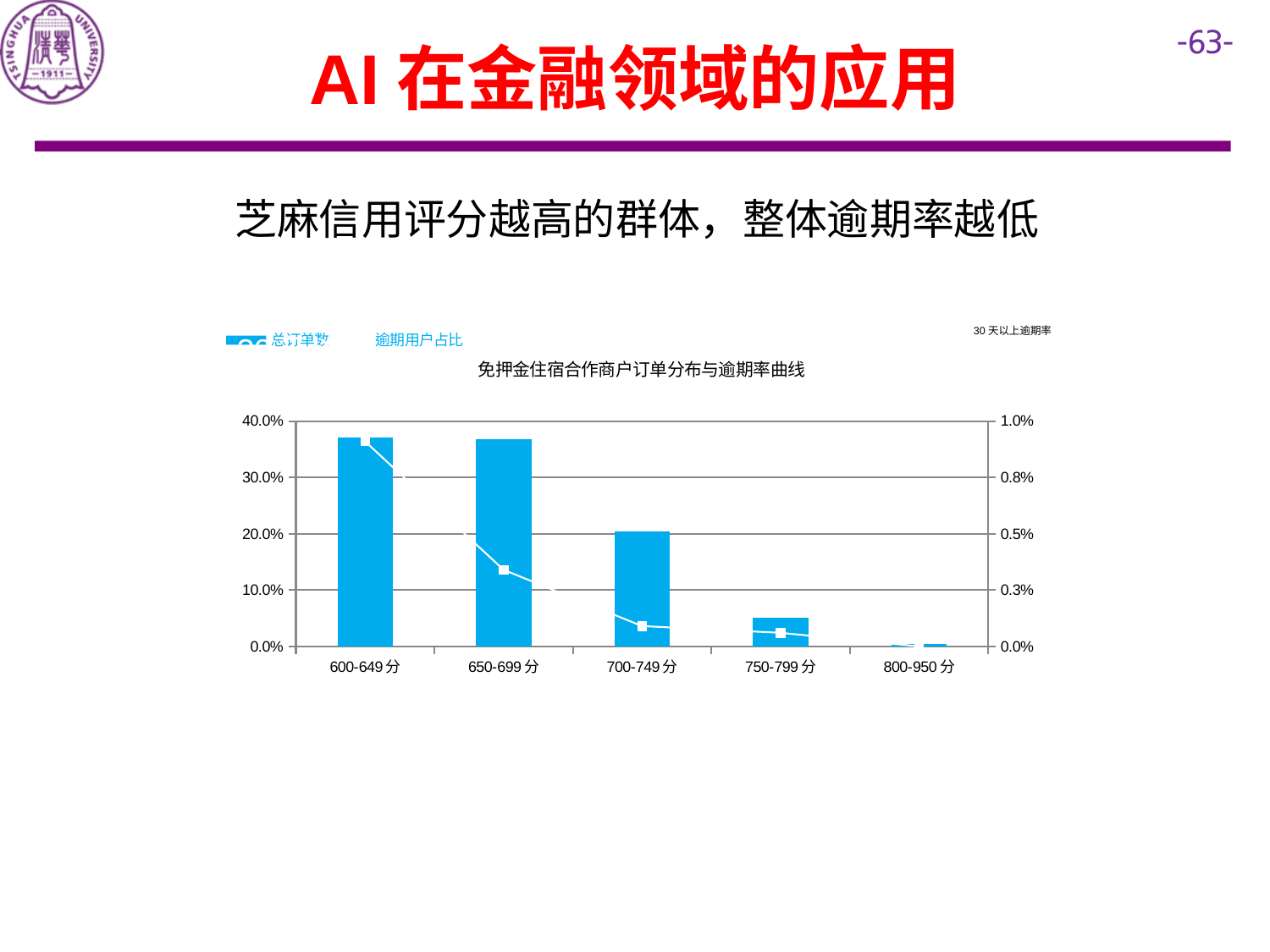

# AI在金融领域的应用
	芝麻信用评分越高的群体，整体逾期率越低
30天以上逾期率

### Chart: 免押金住宿合作商户订单分布与逾期率曲线

| Category | 总订单数 | 逾期用户占比 |
|---|---|---|
| 600-649分 | 0.371252 | 0.0091 |
| 650-699分 | 0.368578 | 0.0034 |
| 700-749分 | 0.204873 | 0.000900000000000001 |
| 750-799分 | 0.051215 | 0.0006 |
| 800-950分 | 0.004081 | 0.0 |